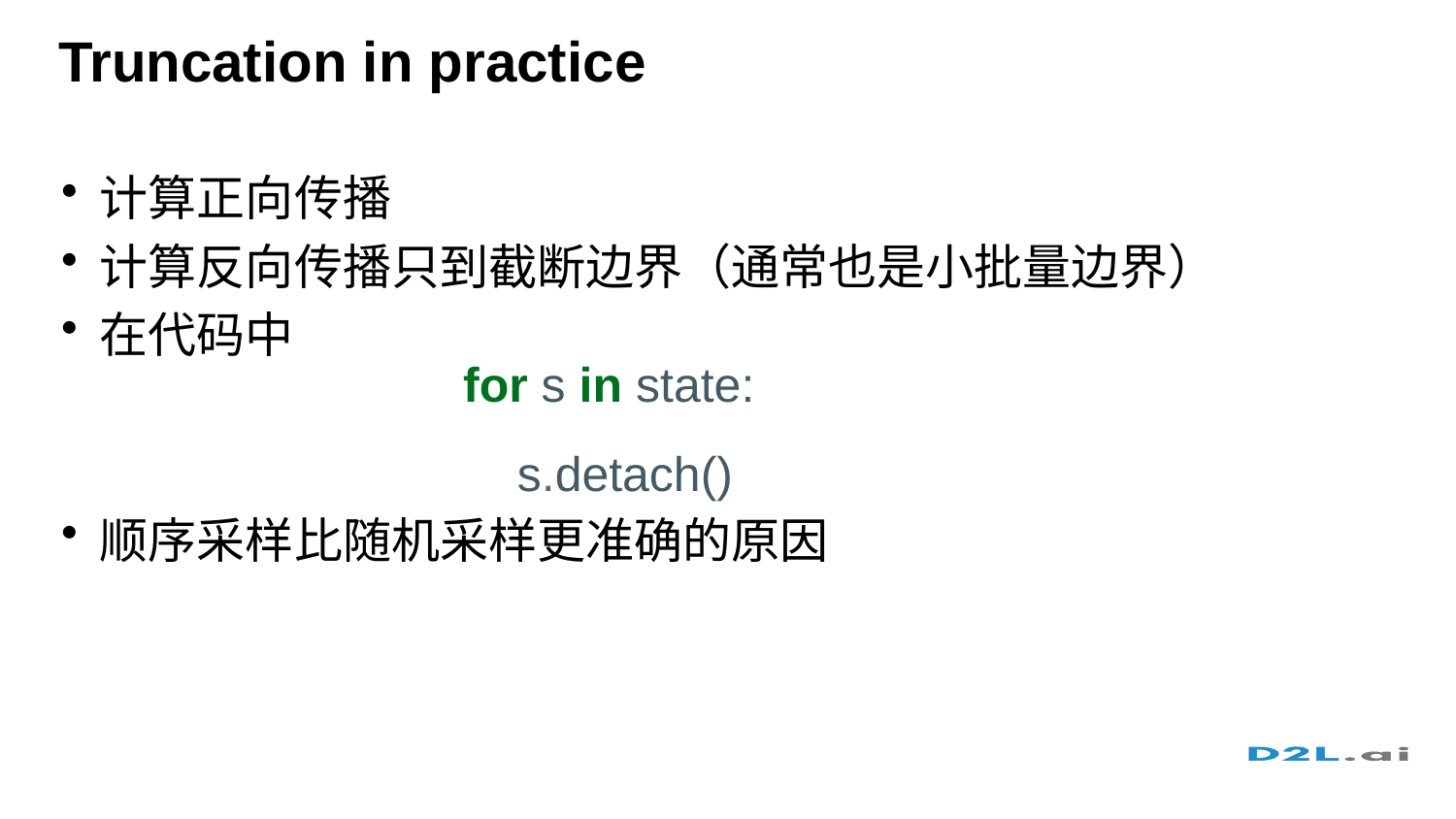

# Truncation in practice
计算正向传播
计算反向传播只到截断边界（通常也是小批量边界）
在代码中

顺序采样比随机采样更准确的原因
for s in state:
    s.detach()